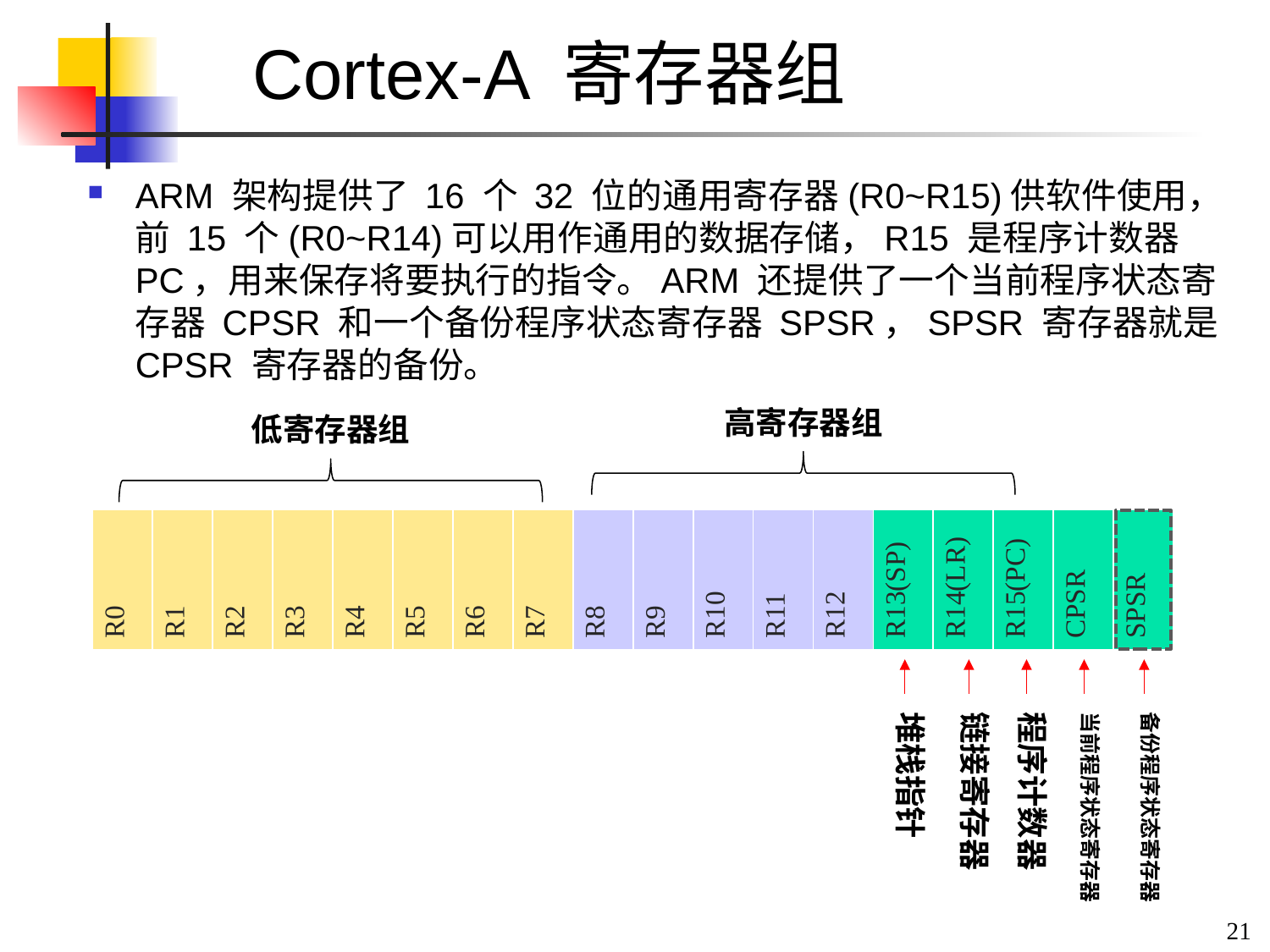

# Cortex-A 寄存器组
ARM 架构提供了 16 个 32 位的通用寄存器(R0~R15)供软件使用，前 15 个(R0~R14)可以用作通用的数据存储，R15 是程序计数器 PC，用来保存将要执行的指令。ARM 还提供了一个当前程序状态寄存器 CPSR 和一个备份程序状态寄存器 SPSR，SPSR 寄存器就是 CPSR 寄存器的备份。

高寄存器组
低寄存器组
| R0 | R1 | R2 | R3 | R4 | R5 | R6 | R7 | R8 | R9 | R10 | R11 | R12 | R13(SP) | R14(LR) | R15(PC) | CPSR | SPSR |
| --- | --- | --- | --- | --- | --- | --- | --- | --- | --- | --- | --- | --- | --- | --- | --- | --- | --- |

堆栈指针
链接寄存器
程序计数器
当前程序状态寄存器
备份程序状态寄存器